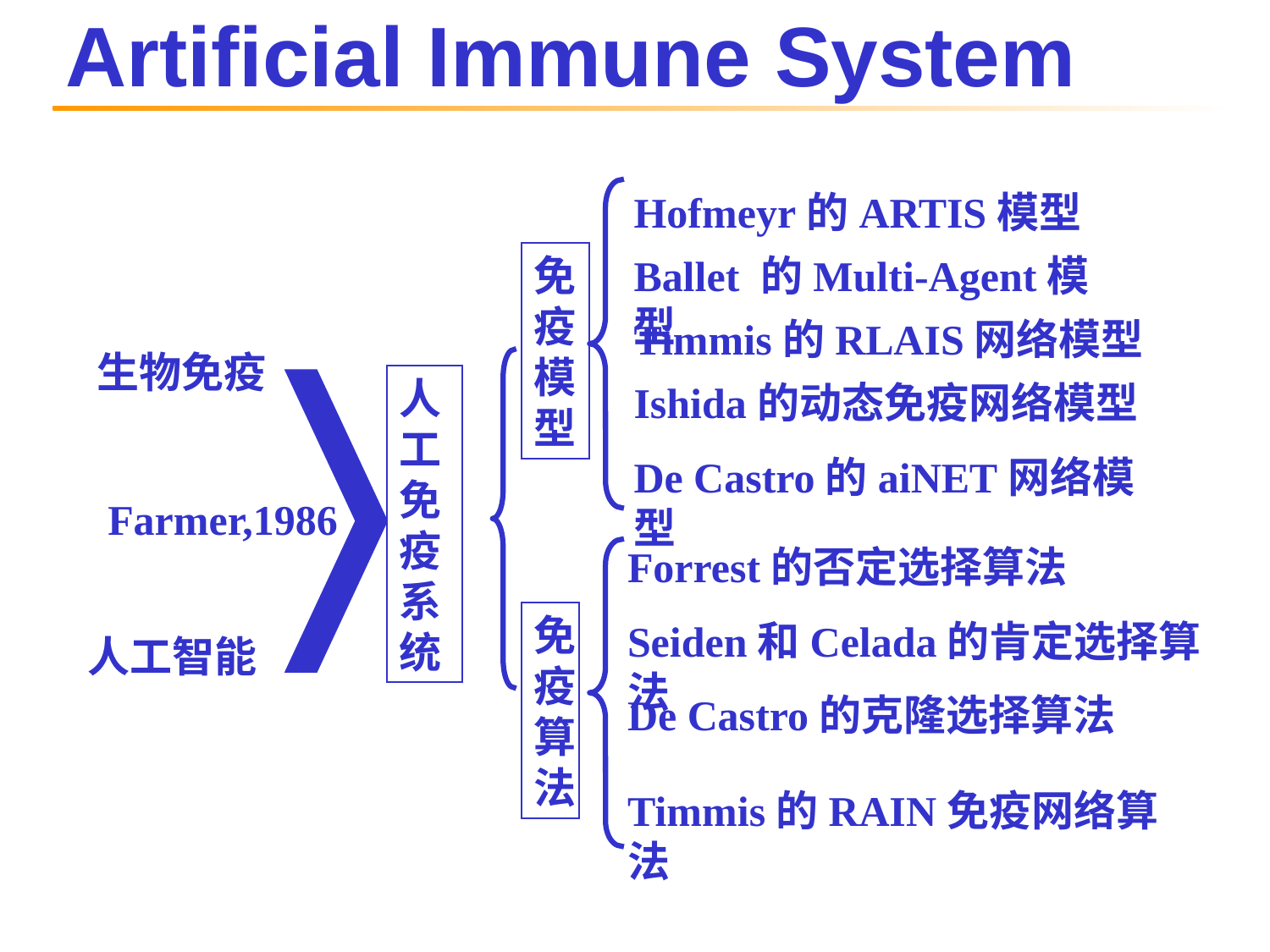

# Artificial Immune System

免
疫
模
型

免
疫
算
法
人
工
免
疫
系
统
Hofmeyr的ARTIS模型
Ballet 的Multi-Agent模型
Timmis的RLAIS网络模型
Ishida的动态免疫网络模型
De Castro的aiNET网络模型
Forrest的否定选择算法
Seiden和Celada的肯定选择算法
De Castro的克隆选择算法
Timmis的RAIN免疫网络算法
生物免疫

Farmer,1986
人工智能